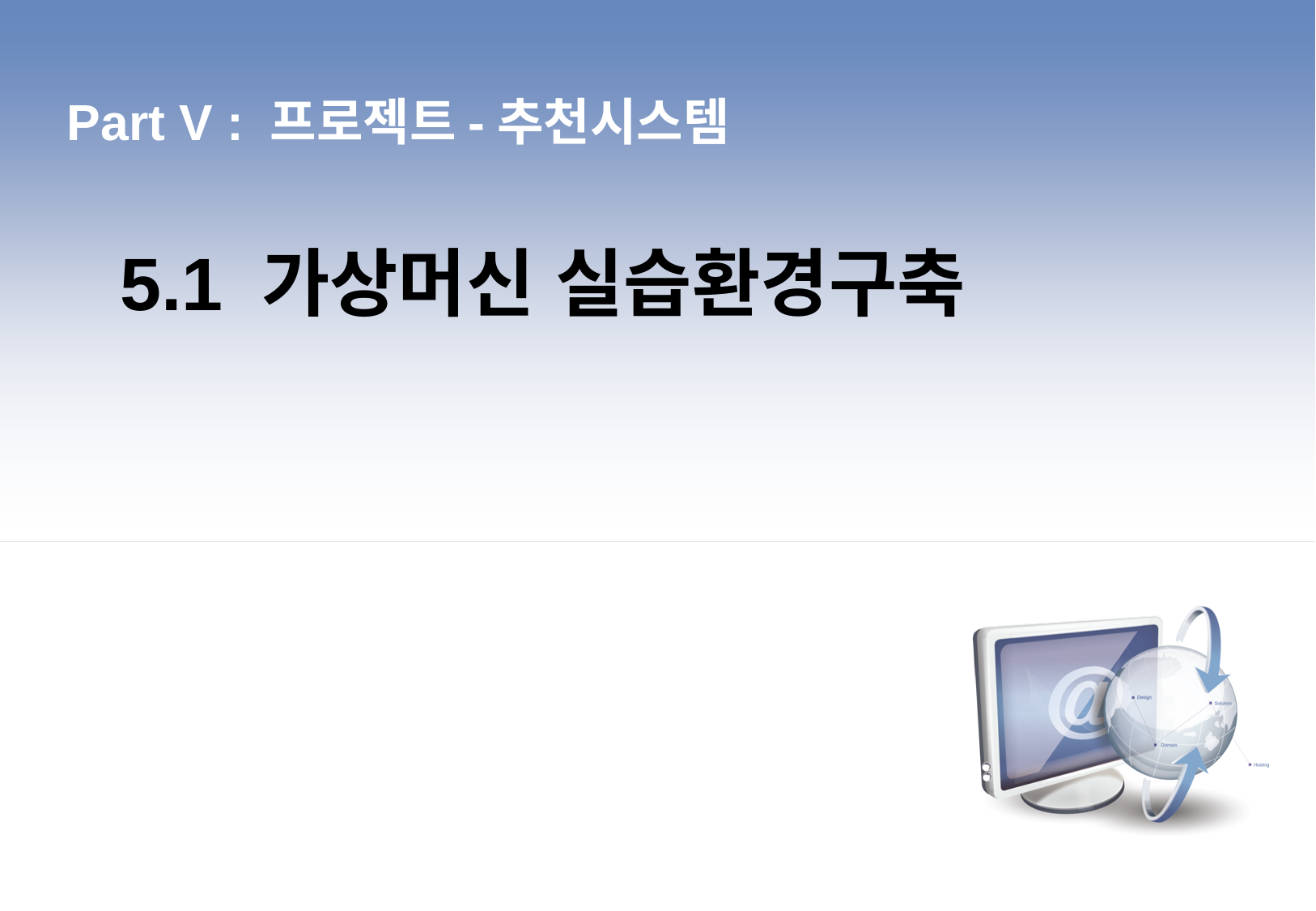

Part V : 프로젝트-추천시스템
5.1 가상머신 실습환경구축